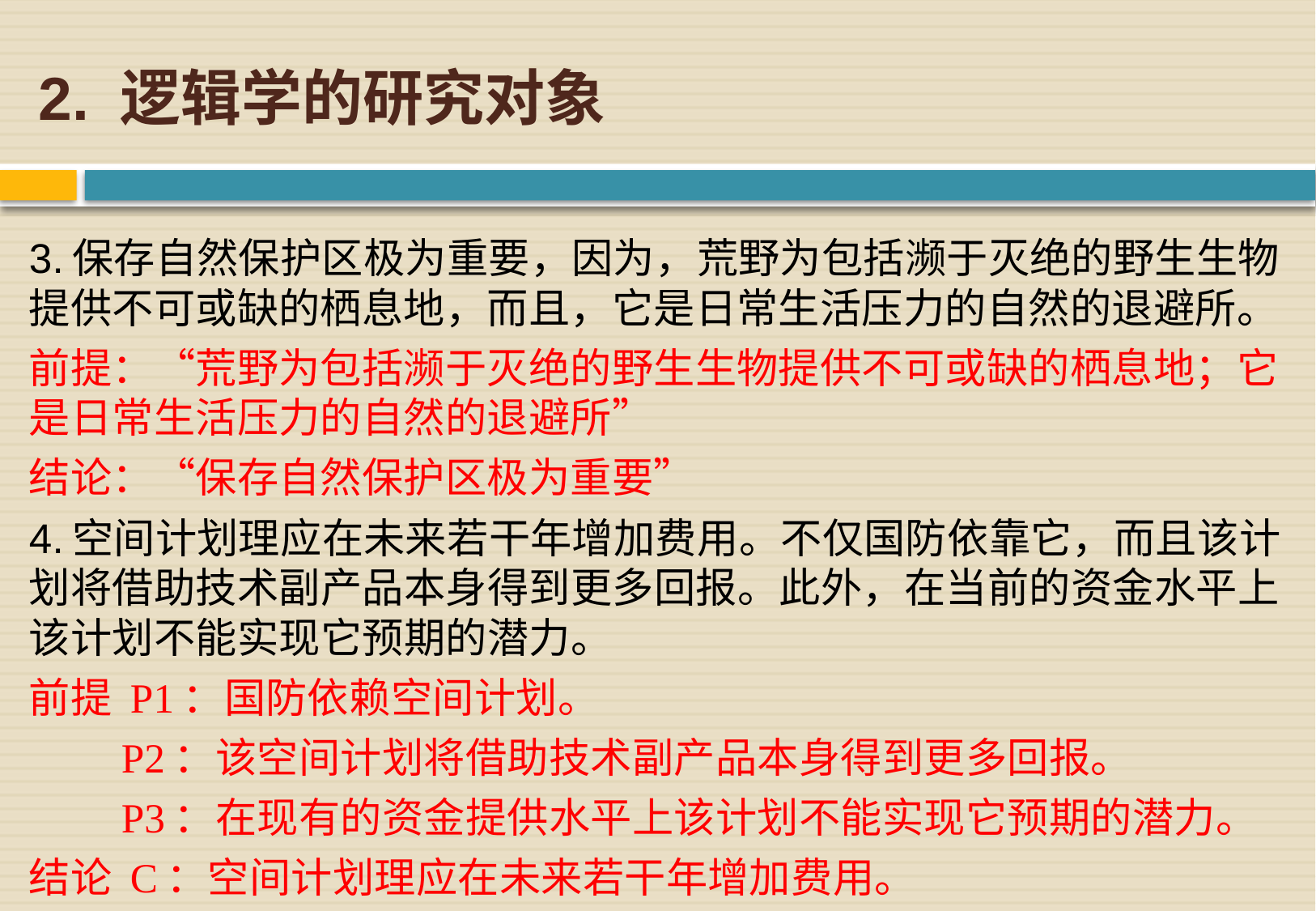

# 2. 逻辑学的研究对象
3.保存自然保护区极为重要，因为，荒野为包括濒于灭绝的野生生物提供不可或缺的栖息地，而且，它是日常生活压力的自然的退避所。
前提：“荒野为包括濒于灭绝的野生生物提供不可或缺的栖息地；它是日常生活压力的自然的退避所”
结论：“保存自然保护区极为重要”
4.空间计划理应在未来若干年增加费用。不仅国防依靠它，而且该计划将借助技术副产品本身得到更多回报。此外，在当前的资金水平上该计划不能实现它预期的潜力。
前提 P1：国防依赖空间计划。
        P2：该空间计划将借助技术副产品本身得到更多回报。
        P3：在现有的资金提供水平上该计划不能实现它预期的潜力。
结论 C：空间计划理应在未来若干年增加费用。